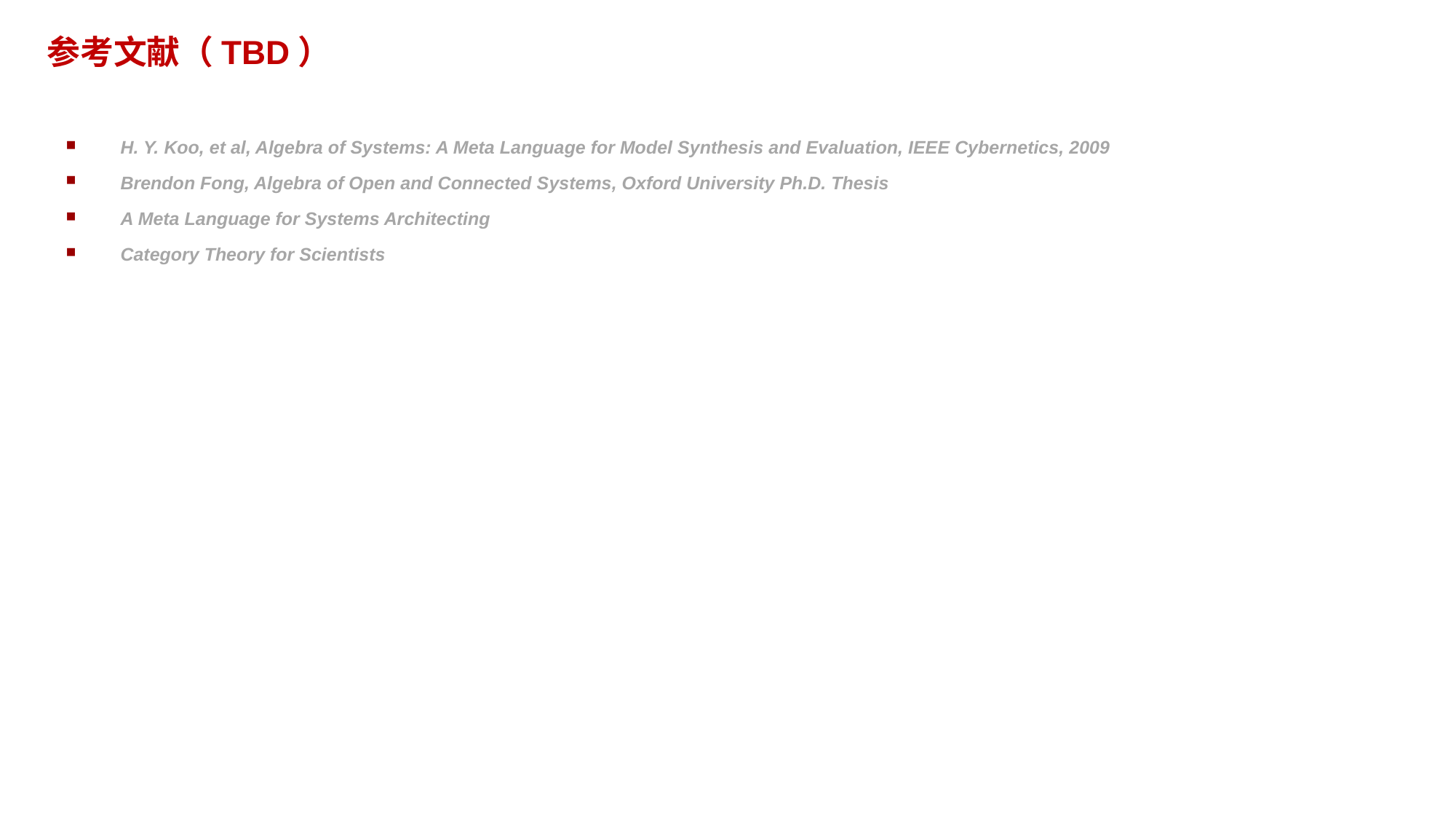

# 参考文献（TBD）
H. Y. Koo, et al, Algebra of Systems: A Meta Language for Model Synthesis and Evaluation, IEEE Cybernetics, 2009
Brendon Fong, Algebra of Open and Connected Systems, Oxford University Ph.D. Thesis
A Meta Language for Systems Architecting
Category Theory for Scientists